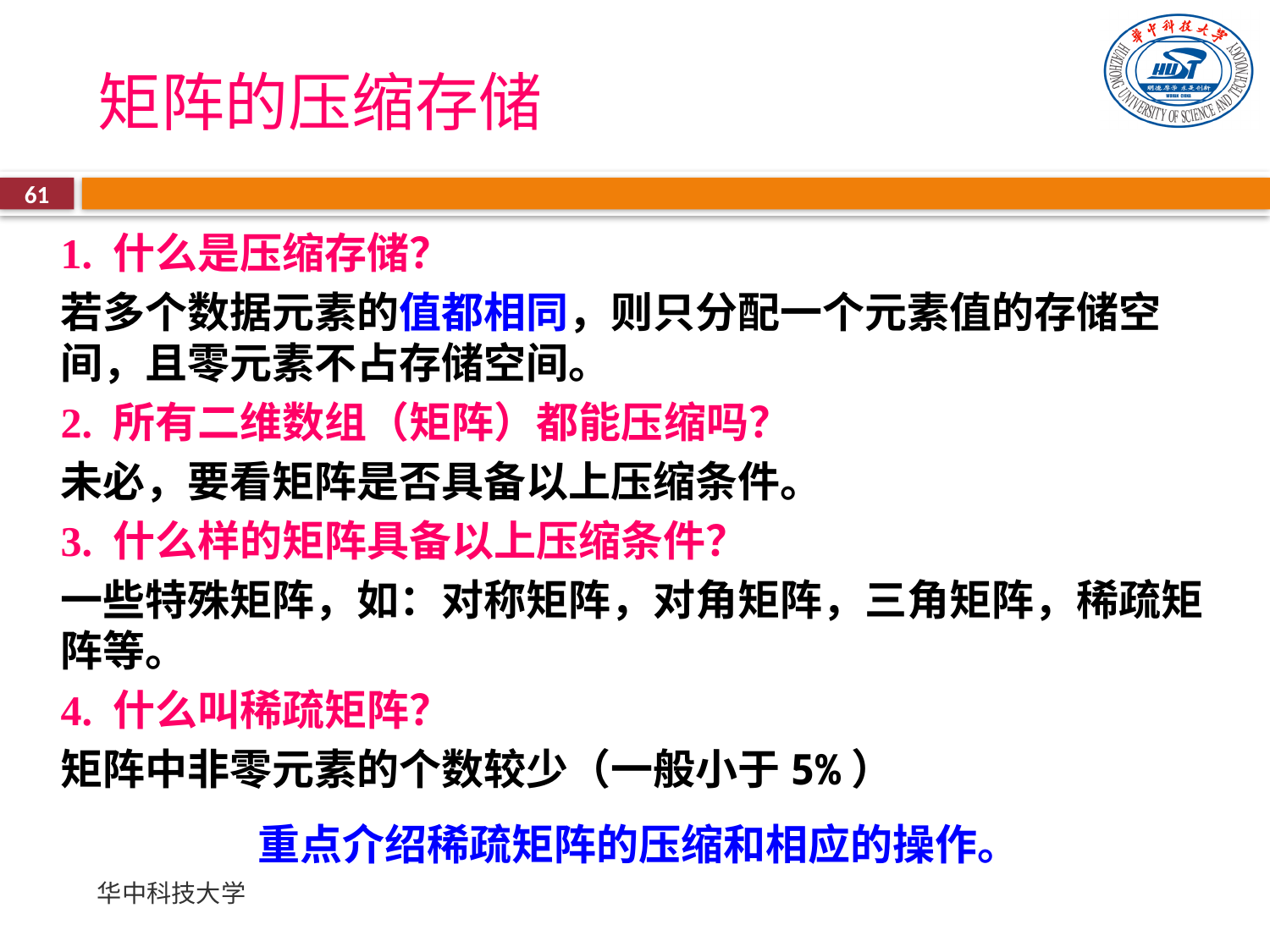

# 矩阵的压缩存储
61
1. 什么是压缩存储？
若多个数据元素的值都相同，则只分配一个元素值的存储空间，且零元素不占存储空间。
2. 所有二维数组（矩阵）都能压缩吗？
未必，要看矩阵是否具备以上压缩条件。
3. 什么样的矩阵具备以上压缩条件？
一些特殊矩阵，如：对称矩阵，对角矩阵，三角矩阵，稀疏矩阵等。
4. 什么叫稀疏矩阵？
矩阵中非零元素的个数较少（一般小于5%）
重点介绍稀疏矩阵的压缩和相应的操作。
华中科技大学